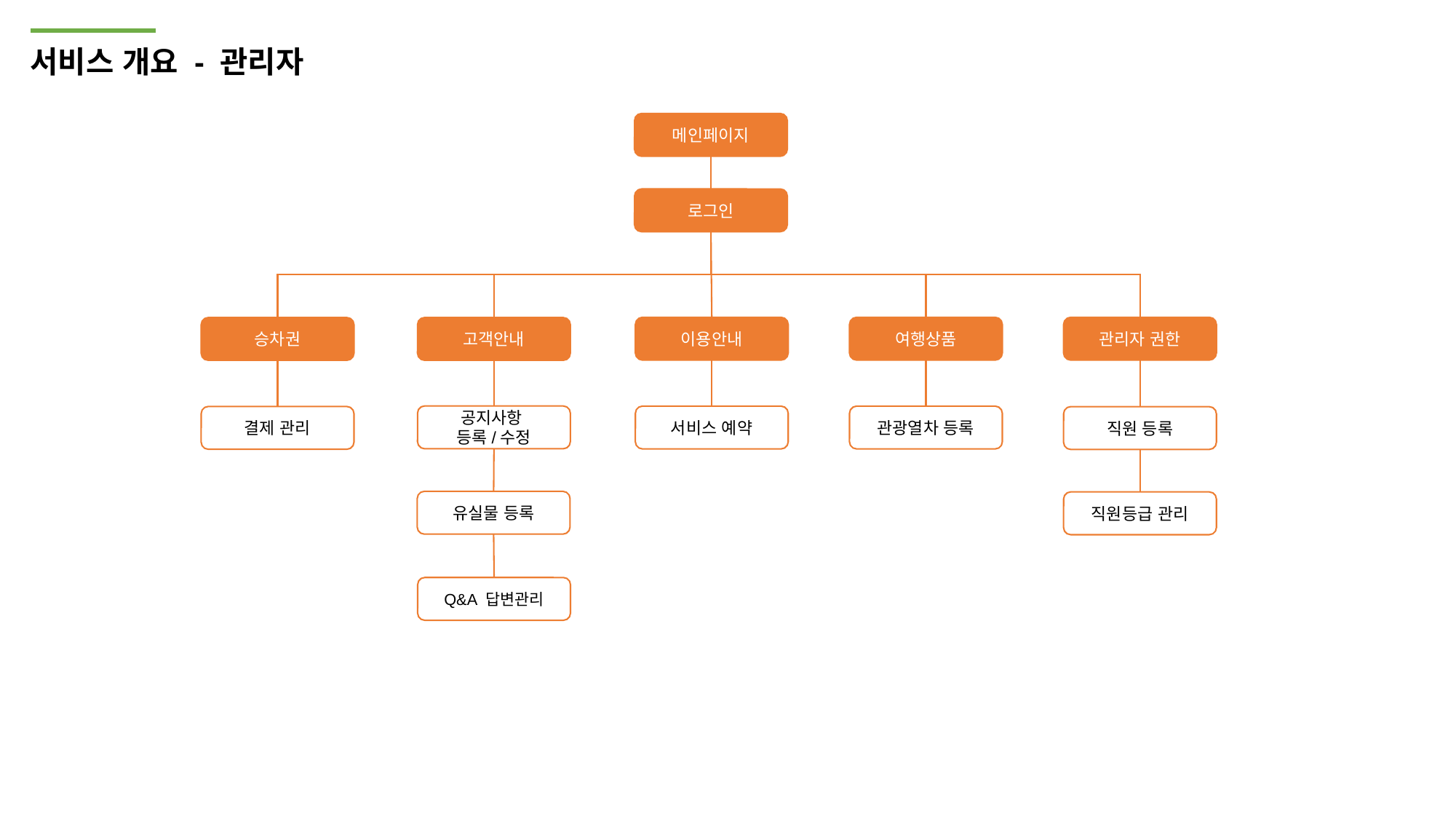

서비스 개요 - 관리자
메인페이지
로그인
이용안내
관리자 권한
여행상품
승차권
고객안내
공지사항
등록/수정
서비스 예약
관광열차 등록
결제 관리
직원 등록
유실물 등록
직원등급 관리
Q&A 답변관리